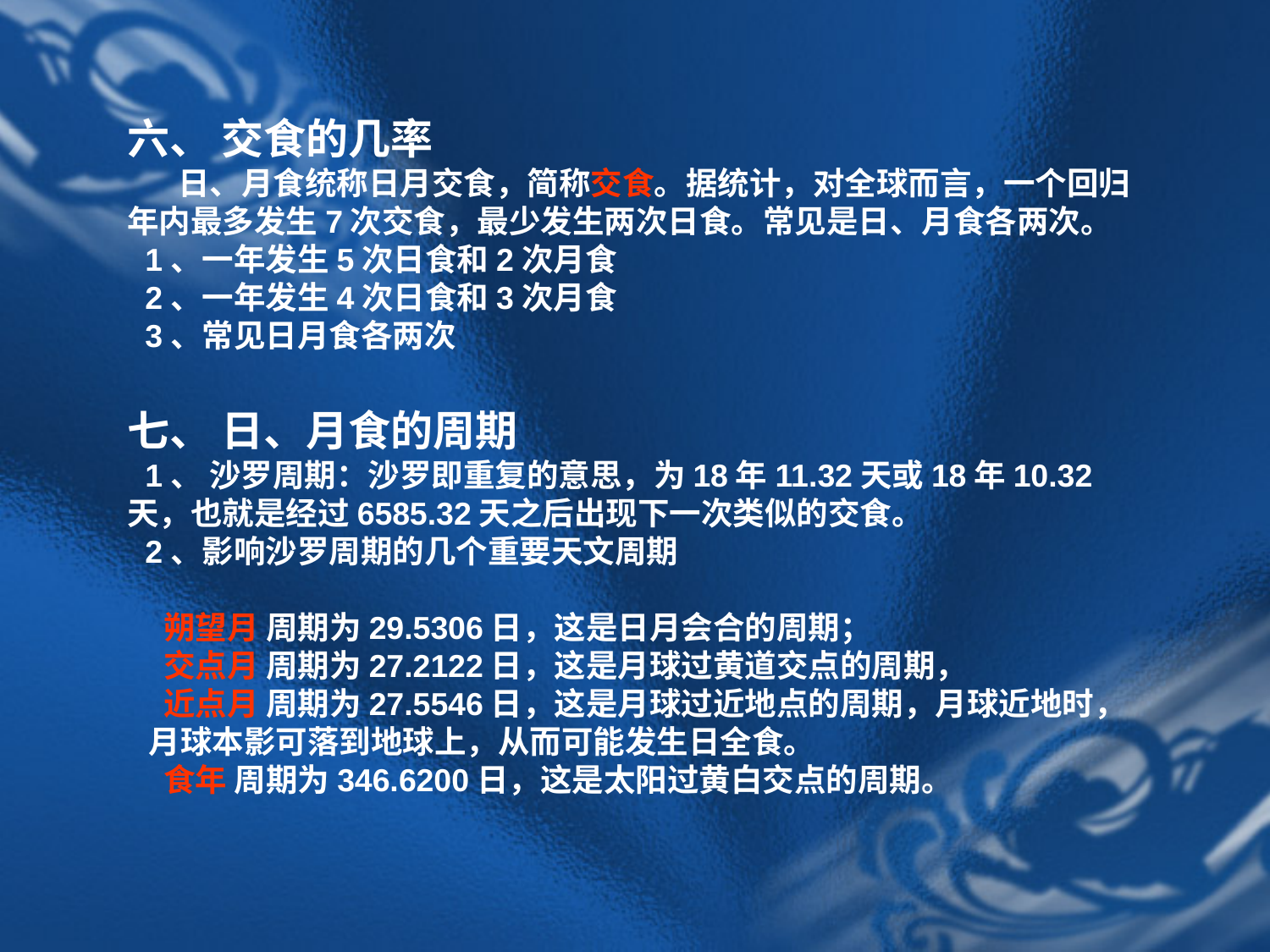

六、 交食的几率
      日、月食统称日月交食，简称交食。据统计，对全球而言，一个回归年内最多发生7次交食，最少发生两次日食。常见是日、月食各两次。
  1、一年发生5次日食和2次月食
  2、一年发生4次日食和3次月食
  3、常见日月食各两次

七、 日、月食的周期
  1、 沙罗周期：沙罗即重复的意思，为18年11.32天或18年10.32天，也就是经过6585.32天之后出现下一次类似的交食。
  2、影响沙罗周期的几个重要天文周期

    朔望月 周期为29.5306日，这是日月会合的周期；
    交点月 周期为27.2122日，这是月球过黄道交点的周期，
    近点月 周期为27.5546日，这是月球过近地点的周期，月球近地时，    月球本影可落到地球上，从而可能发生日全食。
    食年 周期为346.6200日，这是太阳过黄白交点的周期。